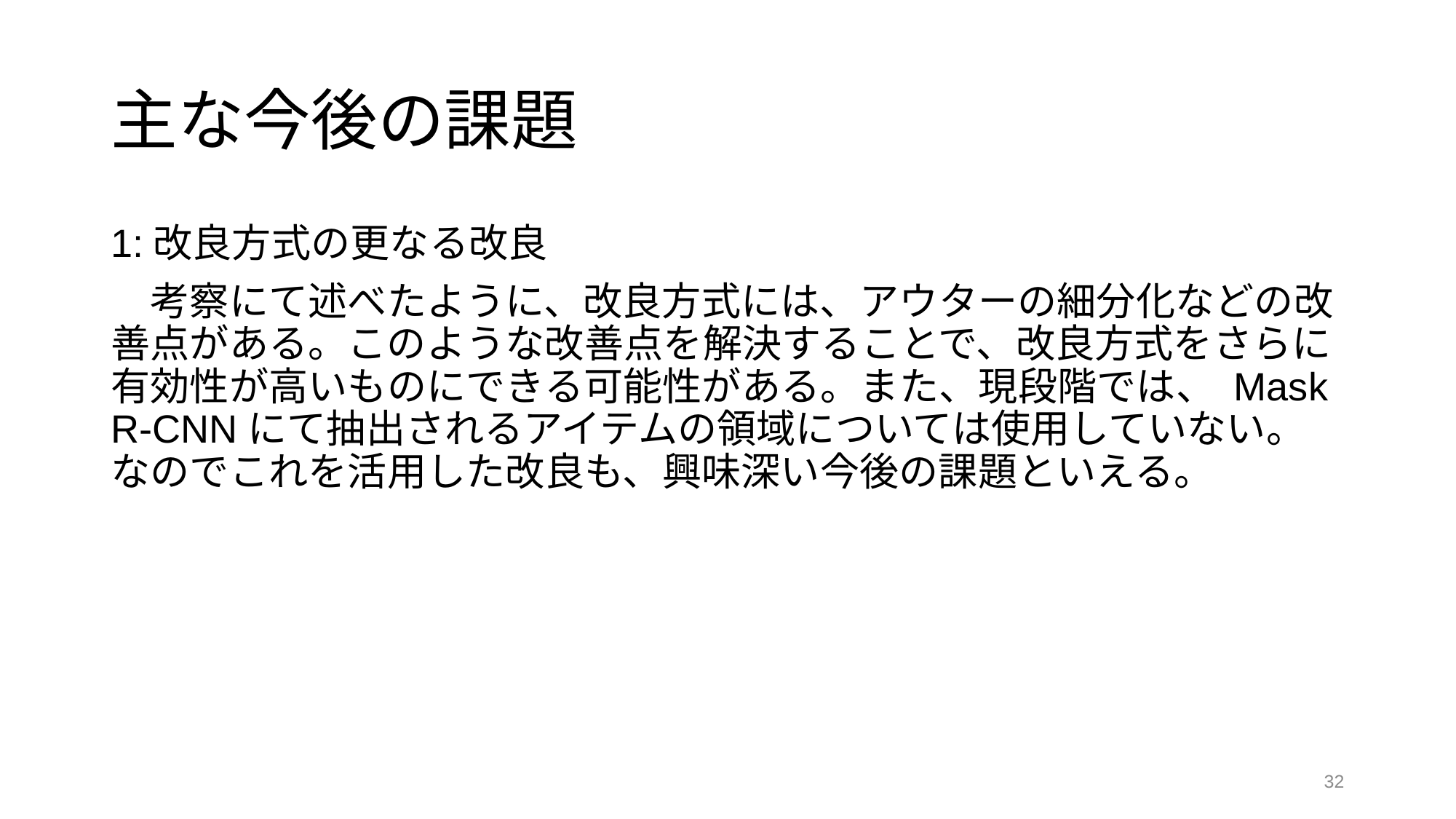

# 主な今後の課題
1:改良方式の更なる改良
　考察にて述べたように、改良方式には、アウターの細分化などの改善点がある。このような改善点を解決することで、改良方式をさらに有効性が高いものにできる可能性がある。また、現段階では、 Mask R-CNNにて抽出されるアイテムの領域については使用していない。なのでこれを活用した改良も、興味深い今後の課題といえる。
32